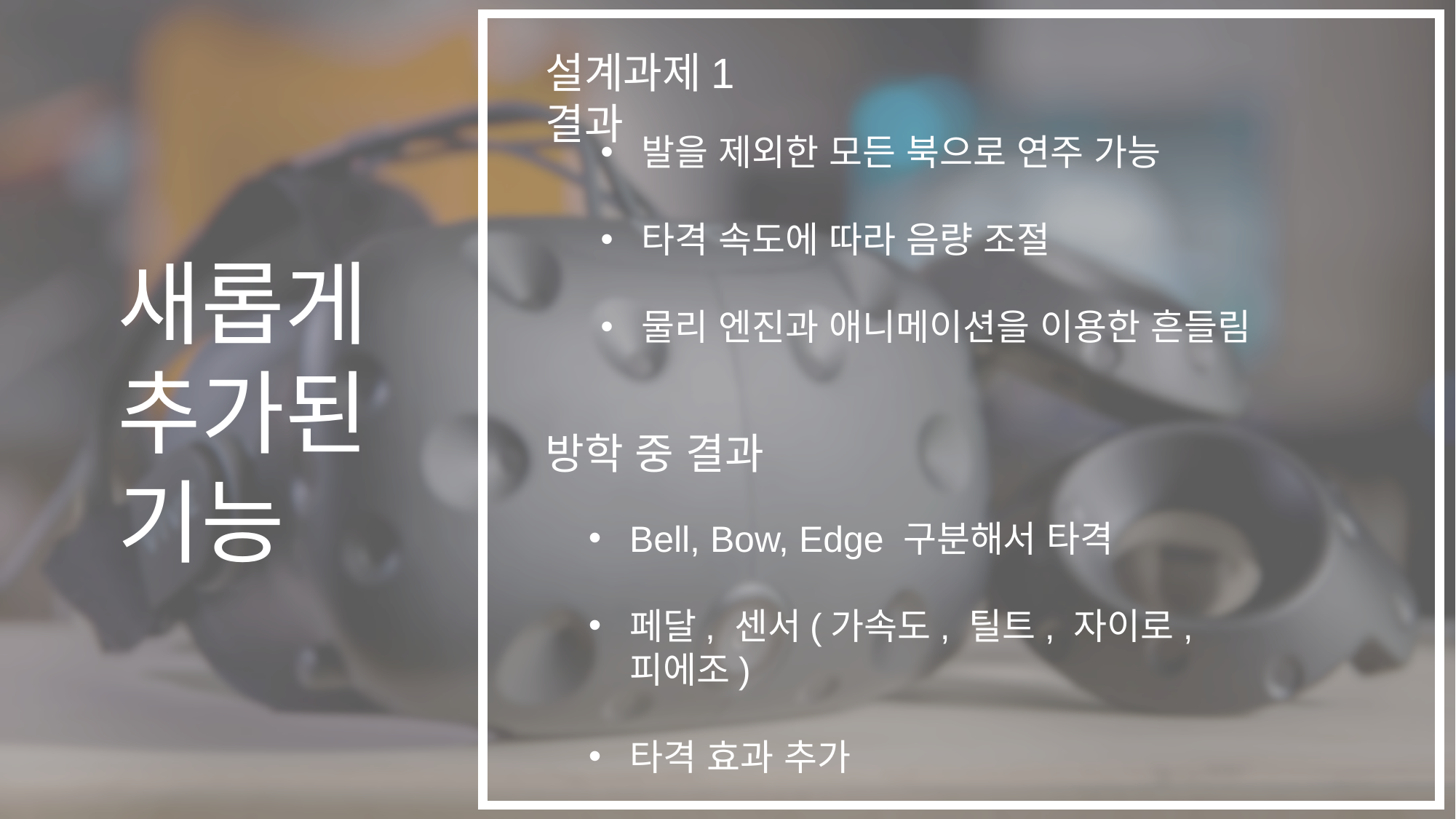

설계과제1 결과
발을 제외한 모든 북으로 연주 가능

타격 속도에 따라 음량 조절

물리 엔진과 애니메이션을 이용한 흔들림

새롭게
추가된
기능
방학 중 결과
Bell, Bow, Edge 구분해서 타격

페달, 센서(가속도, 틸트, 자이로, 피에조)

타격 효과 추가